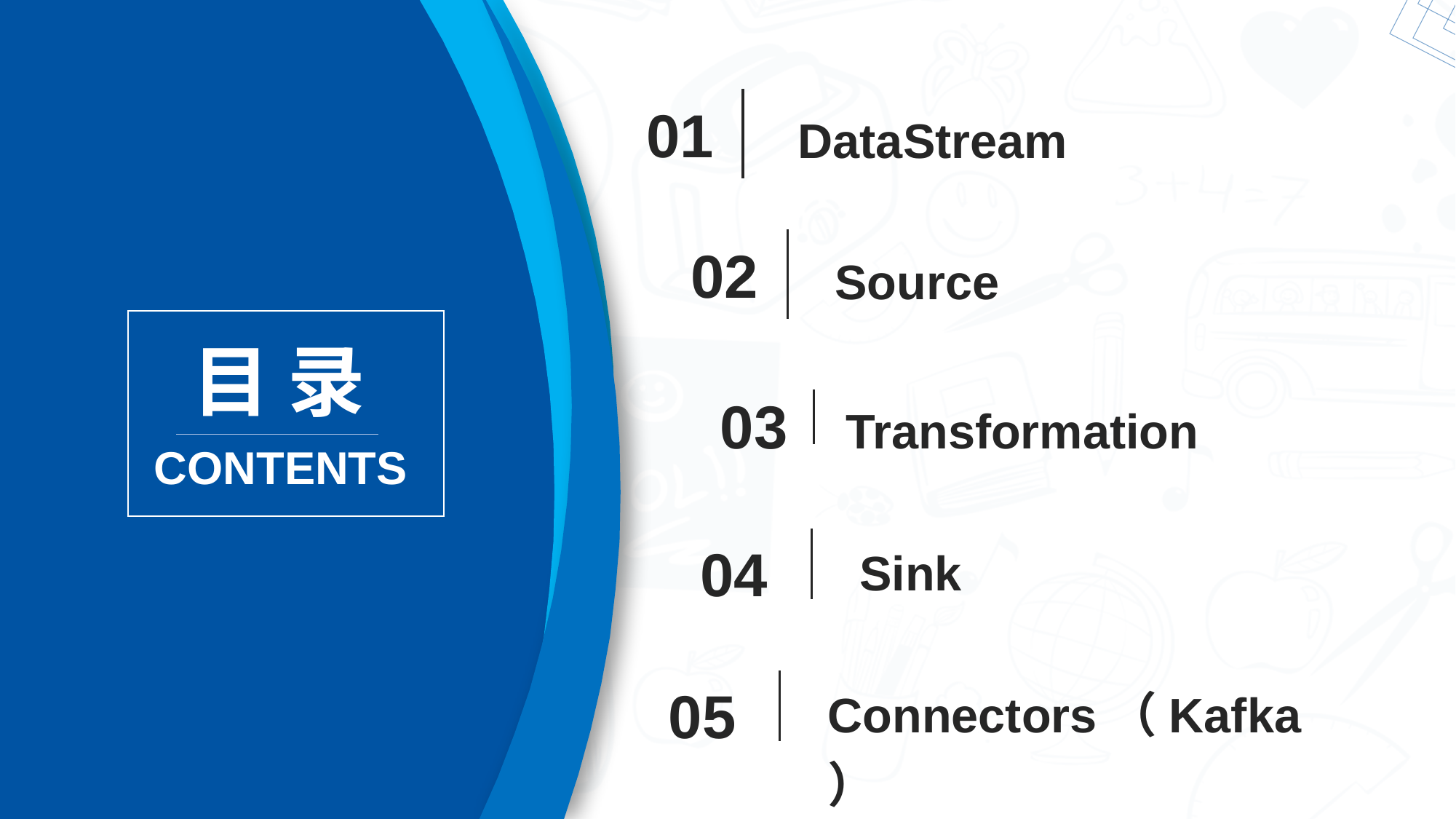

01
DataStream
02
Source

目 录
03
Transformation
CONTENTS
Sink
04
Connectors（Kafka）
05